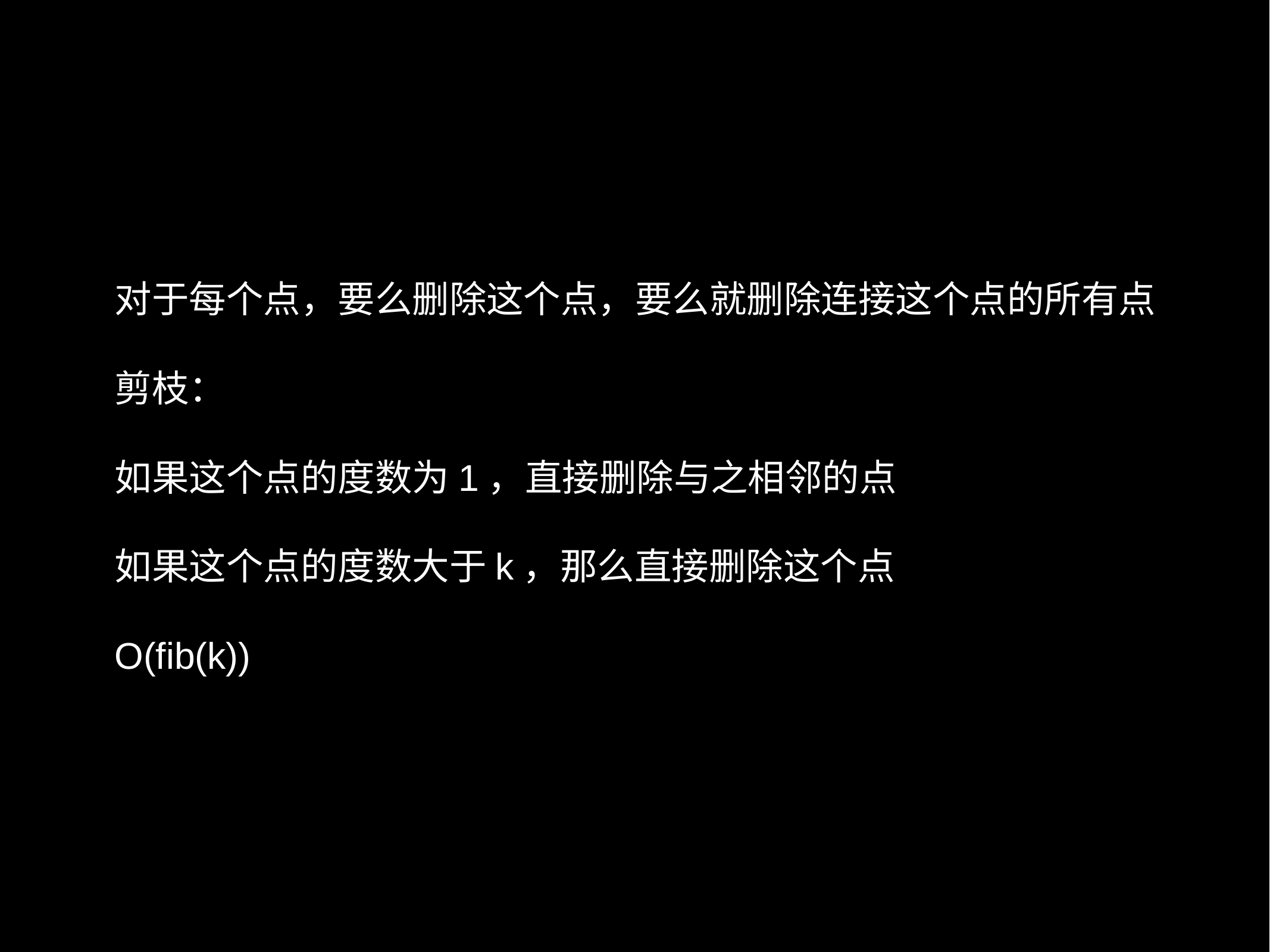

对于每个点，要么删除这个点，要么就删除连接这个点的所有点

剪枝：

如果这个点的度数为1，直接删除与之相邻的点

如果这个点的度数大于k，那么直接删除这个点

O(fib(k))